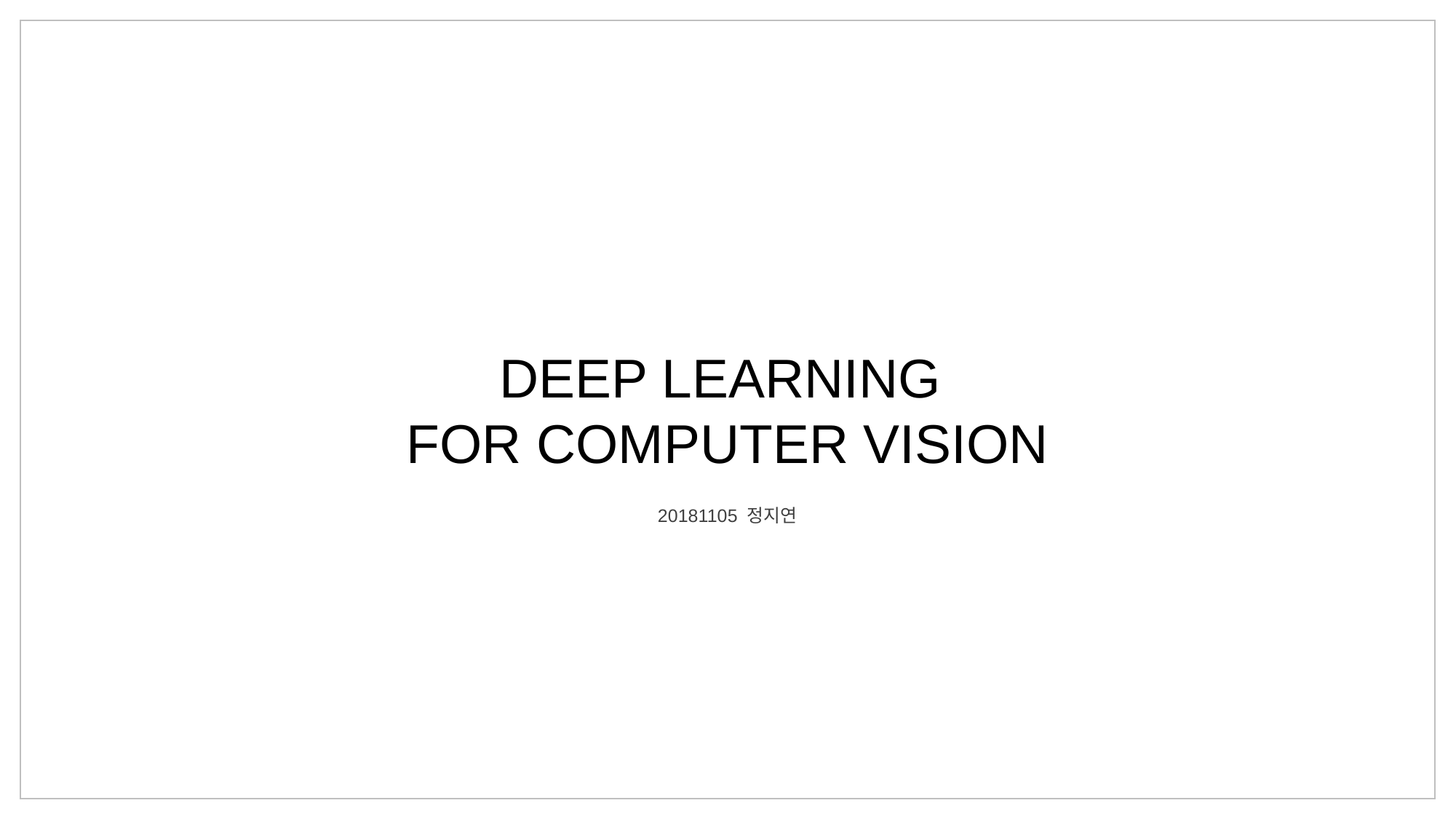

DEEP LEARNING
FOR COMPUTER VISION
20181105 정지연